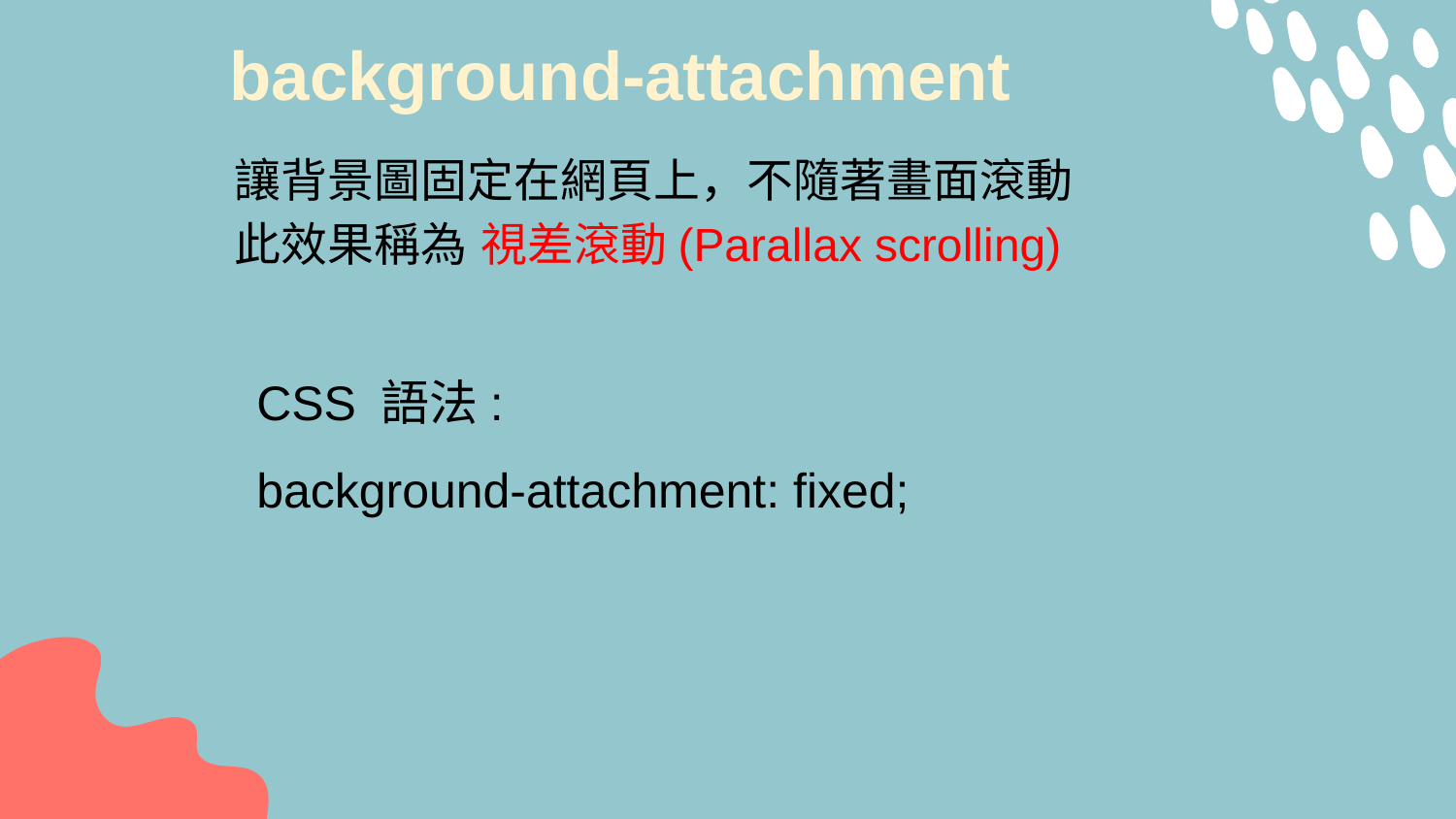

# background-attachment
讓背景圖固定在網頁上，不隨著畫面滾動
此效果稱為 視差滾動(Parallax scrolling)

CSS 語法:
background-attachment: fixed;